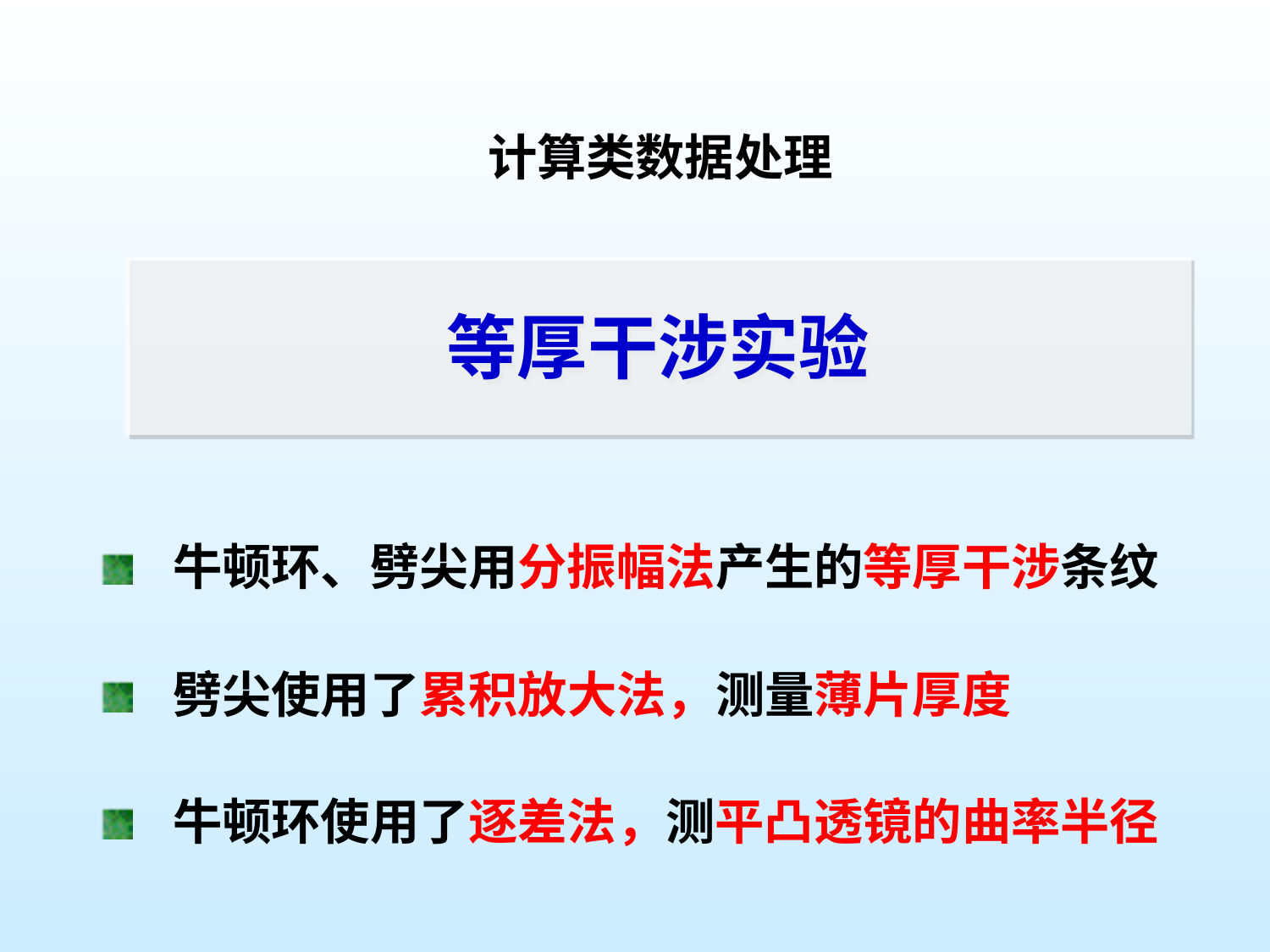

计算类数据处理
等厚干涉实验
牛顿环、劈尖用分振幅法产生的等厚干涉条纹
劈尖使用了累积放大法，测量薄片厚度
牛顿环使用了逐差法，测平凸透镜的曲率半径